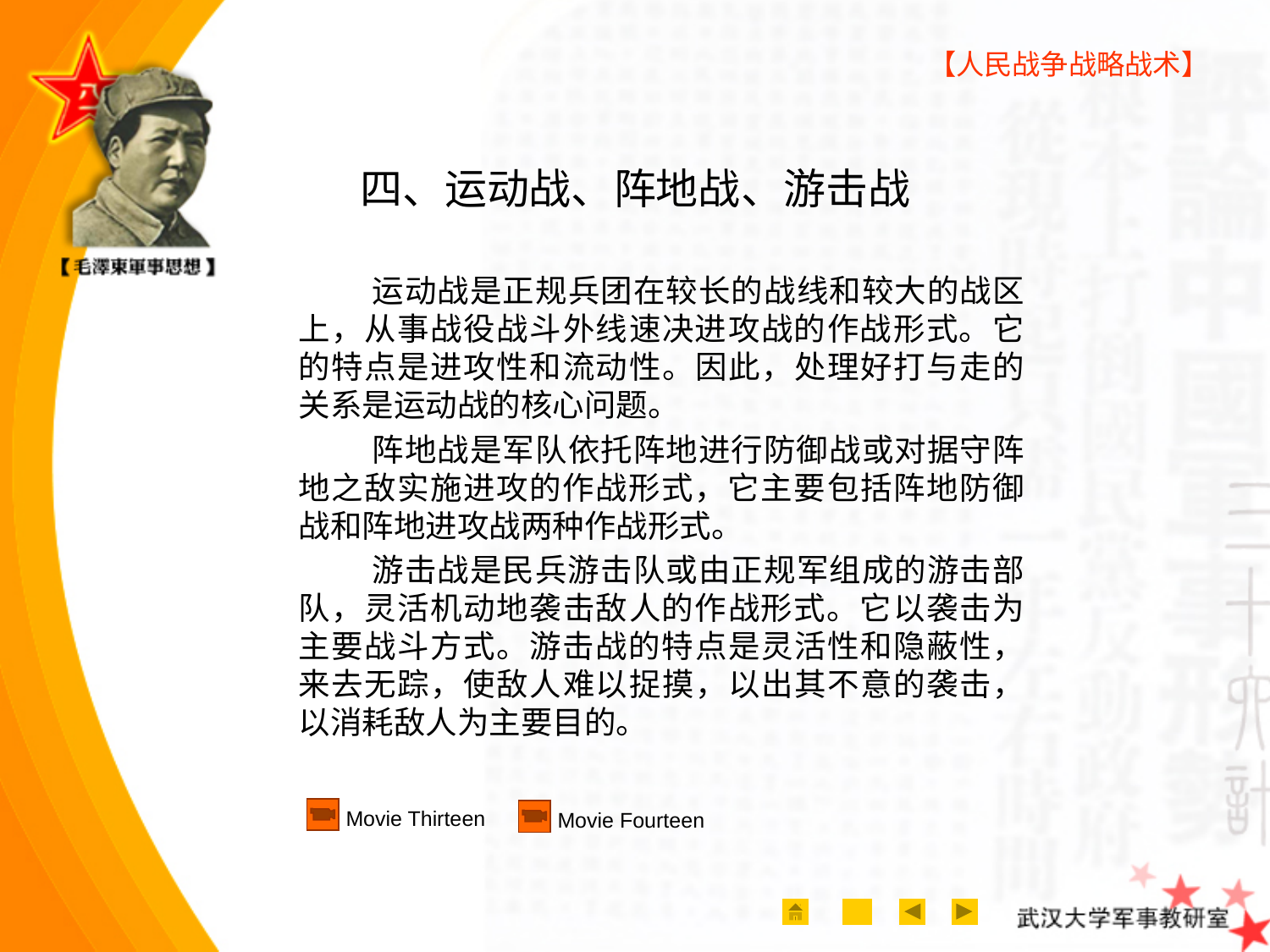

【人民战争战略战术】
# 四、运动战、阵地战、游击战
        运动战是正规兵团在较长的战线和较大的战区上，从事战役战斗外线速决进攻战的作战形式。它的特点是进攻性和流动性。因此，处理好打与走的关系是运动战的核心问题。
        阵地战是军队依托阵地进行防御战或对据守阵地之敌实施进攻的作战形式，它主要包括阵地防御战和阵地进攻战两种作战形式。
        游击战是民兵游击队或由正规军组成的游击部队，灵活机动地袭击敌人的作战形式。它以袭击为主要战斗方式。游击战的特点是灵活性和隐蔽性，来去无踪，使敌人难以捉摸，以出其不意的袭击，以消耗敌人为主要目的。

Movie Thirteen

Movie Fourteen